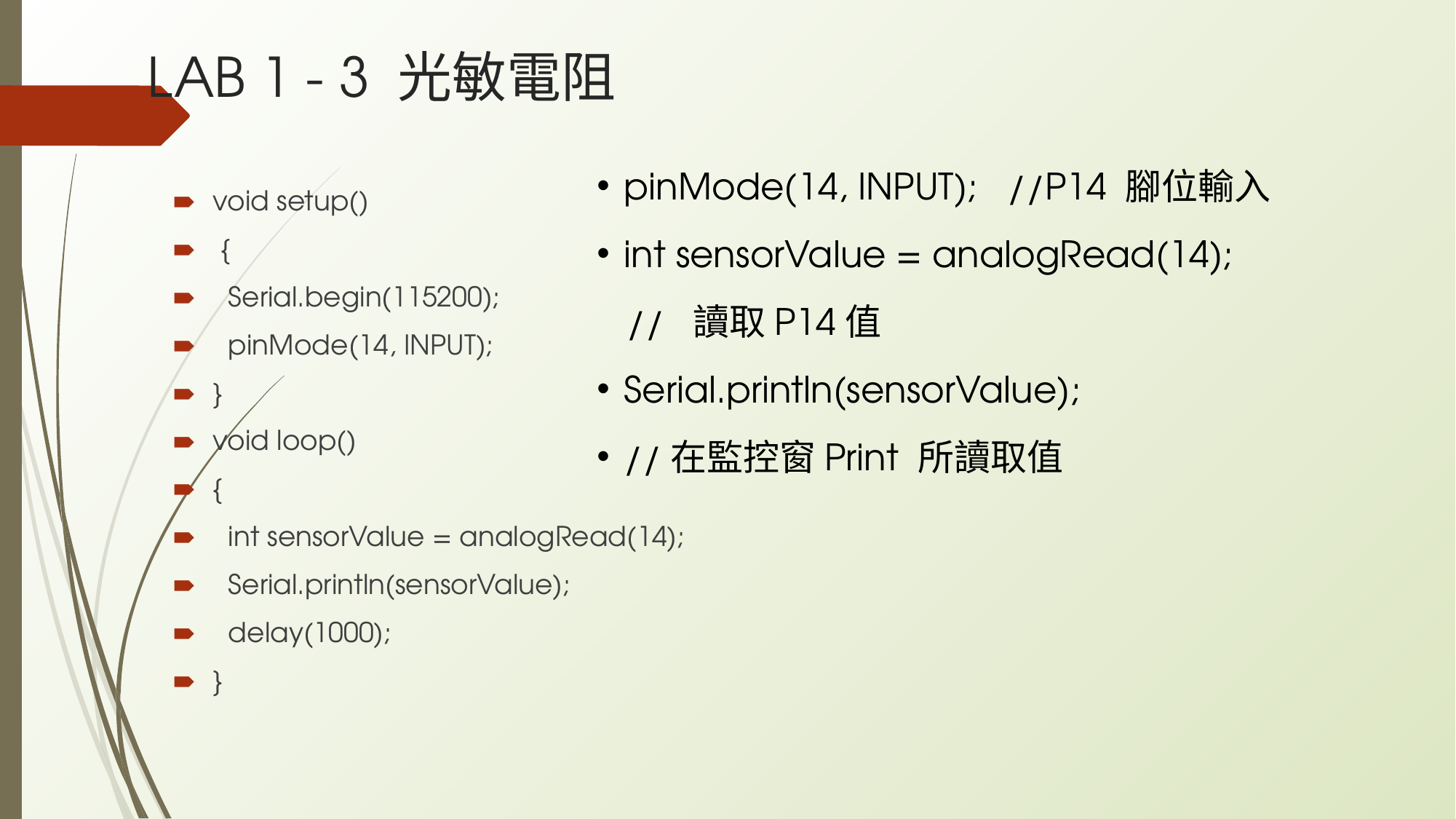

# LAB 1 - 3 光敏電阻
pinMode(14, INPUT);   //P14 腳位輸入
int sensorValue = analogRead(14);
   //  讀取P14值
Serial.println(sensorValue);
//在監控窗Print 所讀取值
void setup()
 {
  Serial.begin(115200);
  pinMode(14, INPUT);
}
void loop()
{
  int sensorValue = analogRead(14);
  Serial.println(sensorValue);
  delay(1000);
}